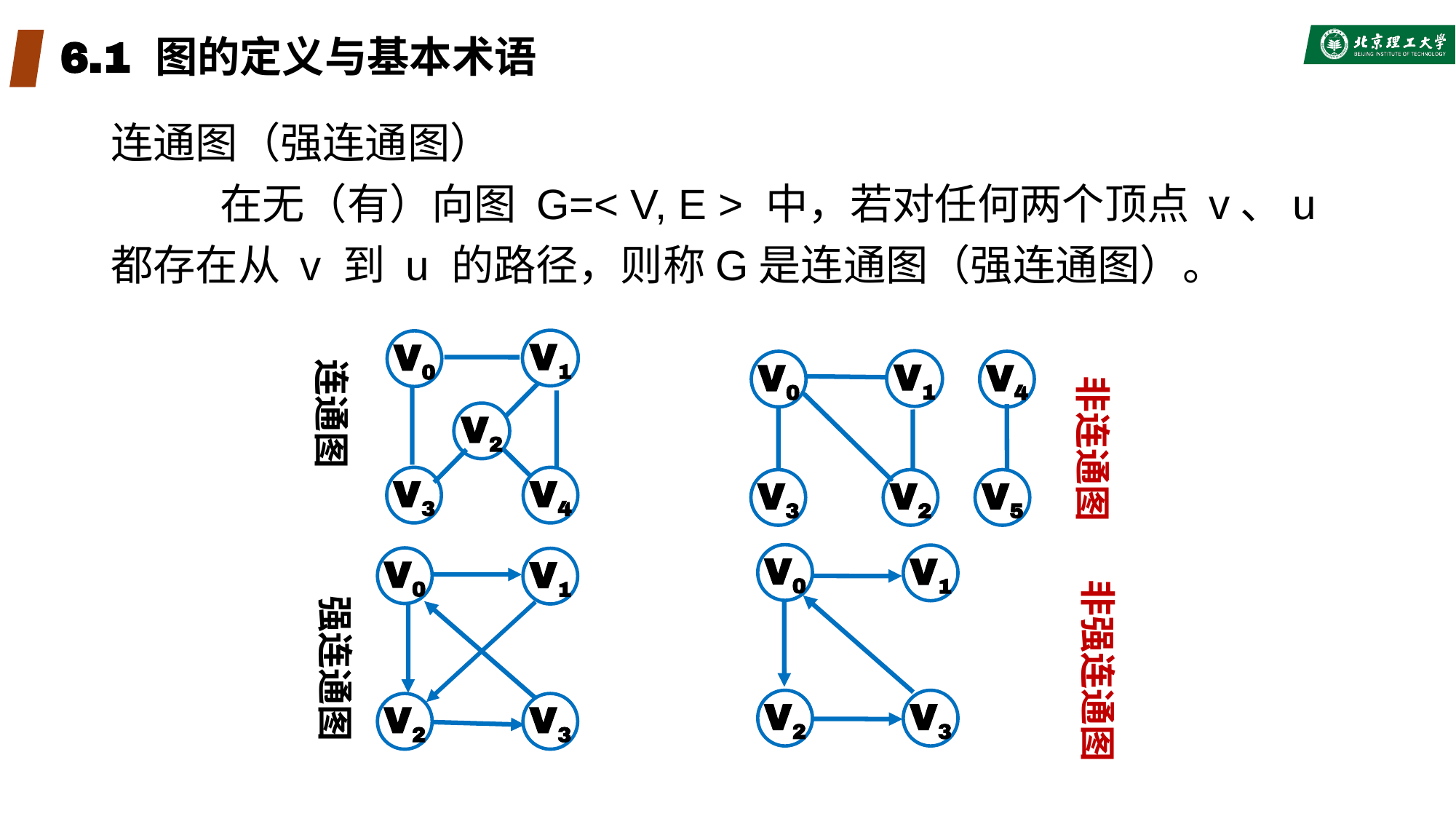

# 6.1 图的定义与基本术语
连通图（强连通图）
	在无（有）向图 G=< V, E > 中，若对任何两个顶点 v、u 都存在从 v 到 u 的路径，则称G是连通图（强连通图）。
  连通图
V1
V0

V2

V3
V4
  非连通图
V1
V0

V3
V2
V4

V5
  非强连通图
V0
V1

V2
V3

V0
V1

V2
V3

  强连通图